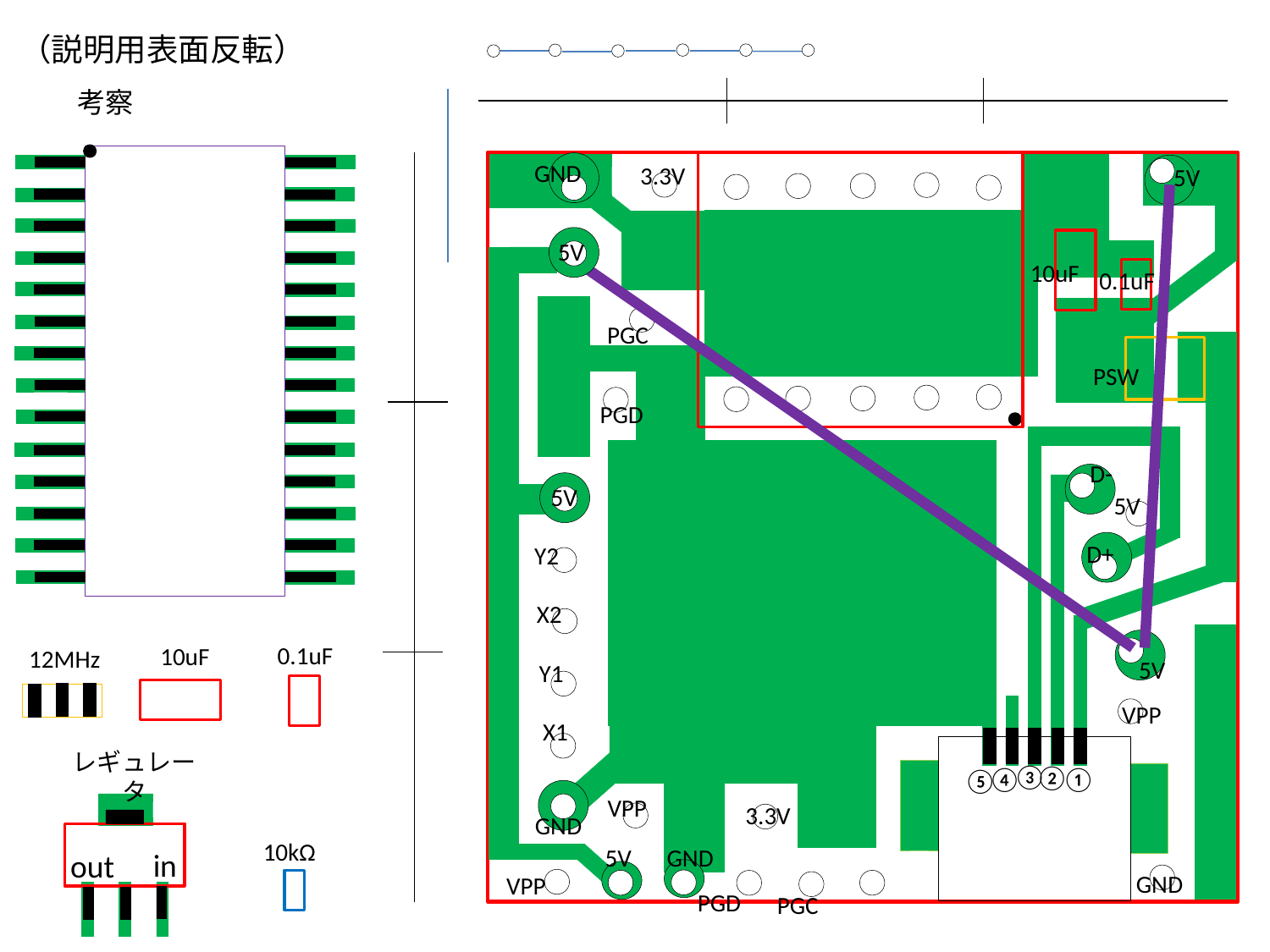

（説明用表面反転）

考察

GND

3.3V

5V

5V

10uF
0.1uF

PGC

PSW

PGD

D-

5V

5V

D+
Y2

X2

5V
Y1

VPP

X1

③
②
④
①
⑤

VPP

3.3V

GND

GND
5V

GND
VPP

PGD
PGC
0.1uF
10uF
12MHz

レギュレータ

10kΩ
in
out